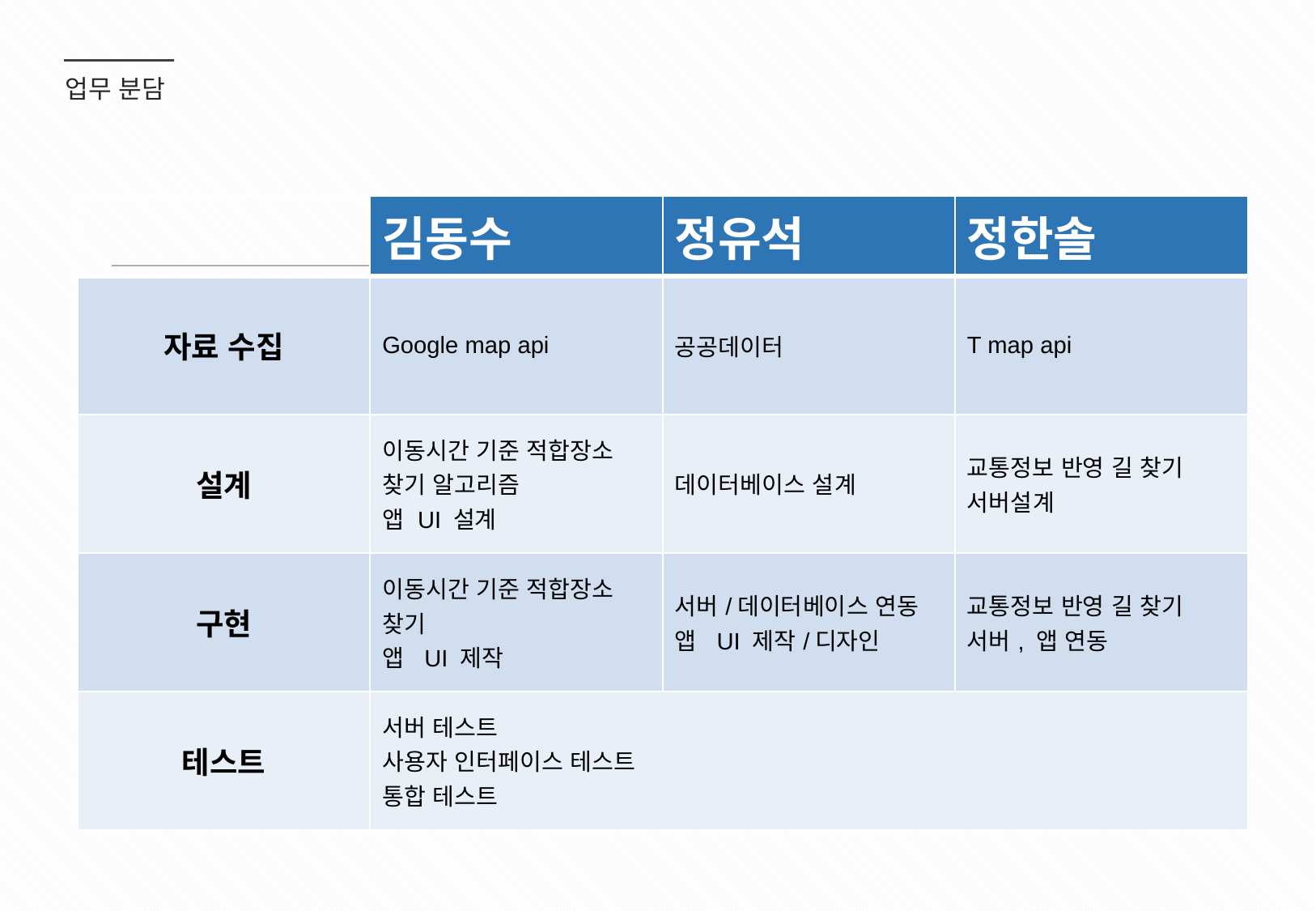

업무 분담
|  | 김동수 | 정유석 | 정한솔 |
| --- | --- | --- | --- |
| 자료 수집 | Google map api | 공공데이터 | T map api |
| 설계 | 이동시간 기준 적합장소 찾기 알고리즘 앱 UI 설계 | 데이터베이스 설계 | 교통정보 반영 길 찾기 서버설계 |
| 구현 | 이동시간 기준 적합장소 찾기 앱 UI 제작 | 서버/데이터베이스 연동 앱 UI 제작/디자인 | 교통정보 반영 길 찾기 서버, 앱 연동 |
| 테스트 | 서버 테스트 사용자 인터페이스 테스트 통합 테스트 |  |  |